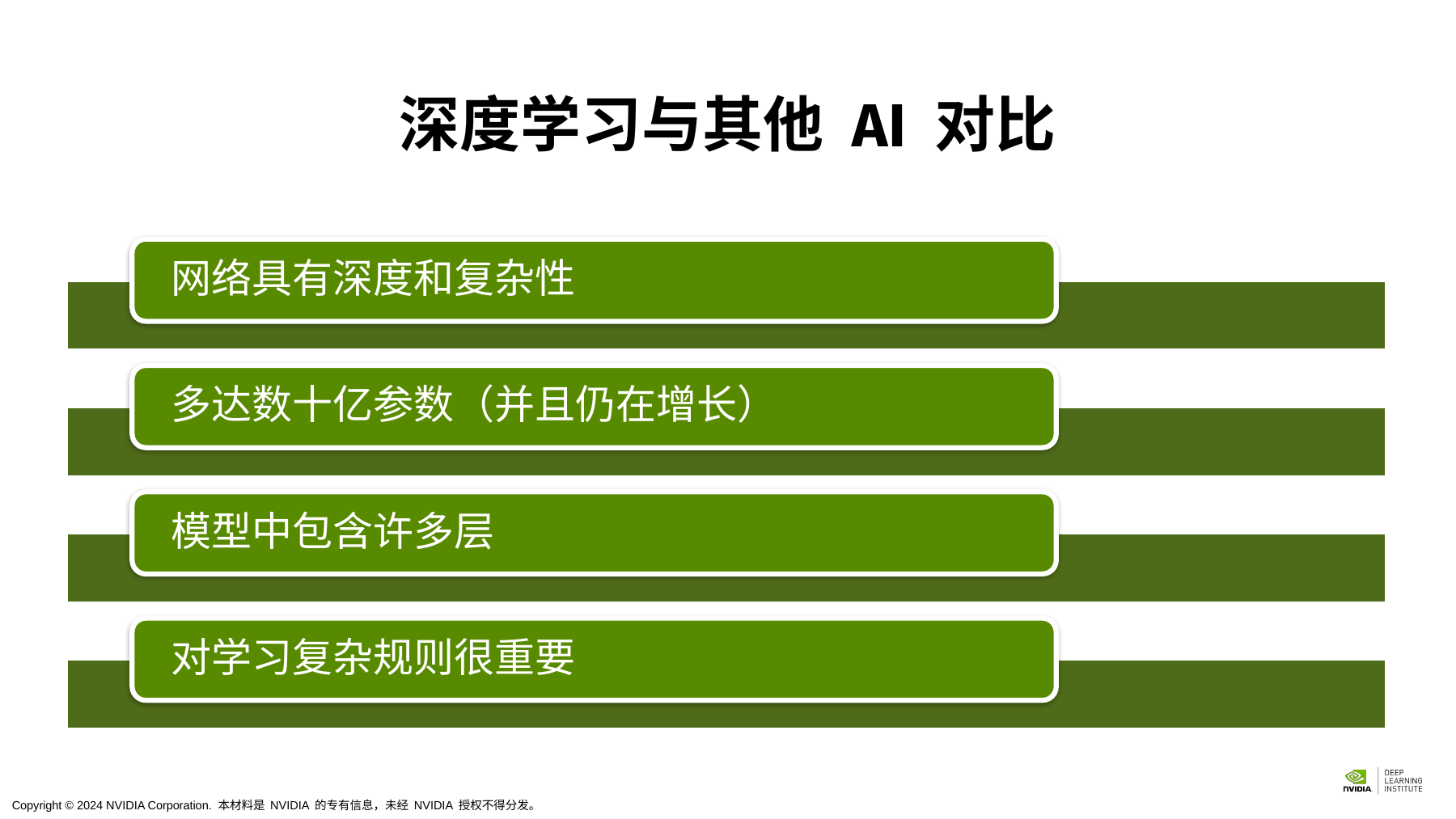

# 深度学习与其他 AI 对比

网络具有深度和复杂性

多达数十亿参数（并且仍在增长）

模型中包含许多层

对学习复杂规则很重要

Copyright © 2024 NVIDIA Corporation. 本材料是 NVIDIA 的专有信息，未经 NVIDIA 授权不得分发。